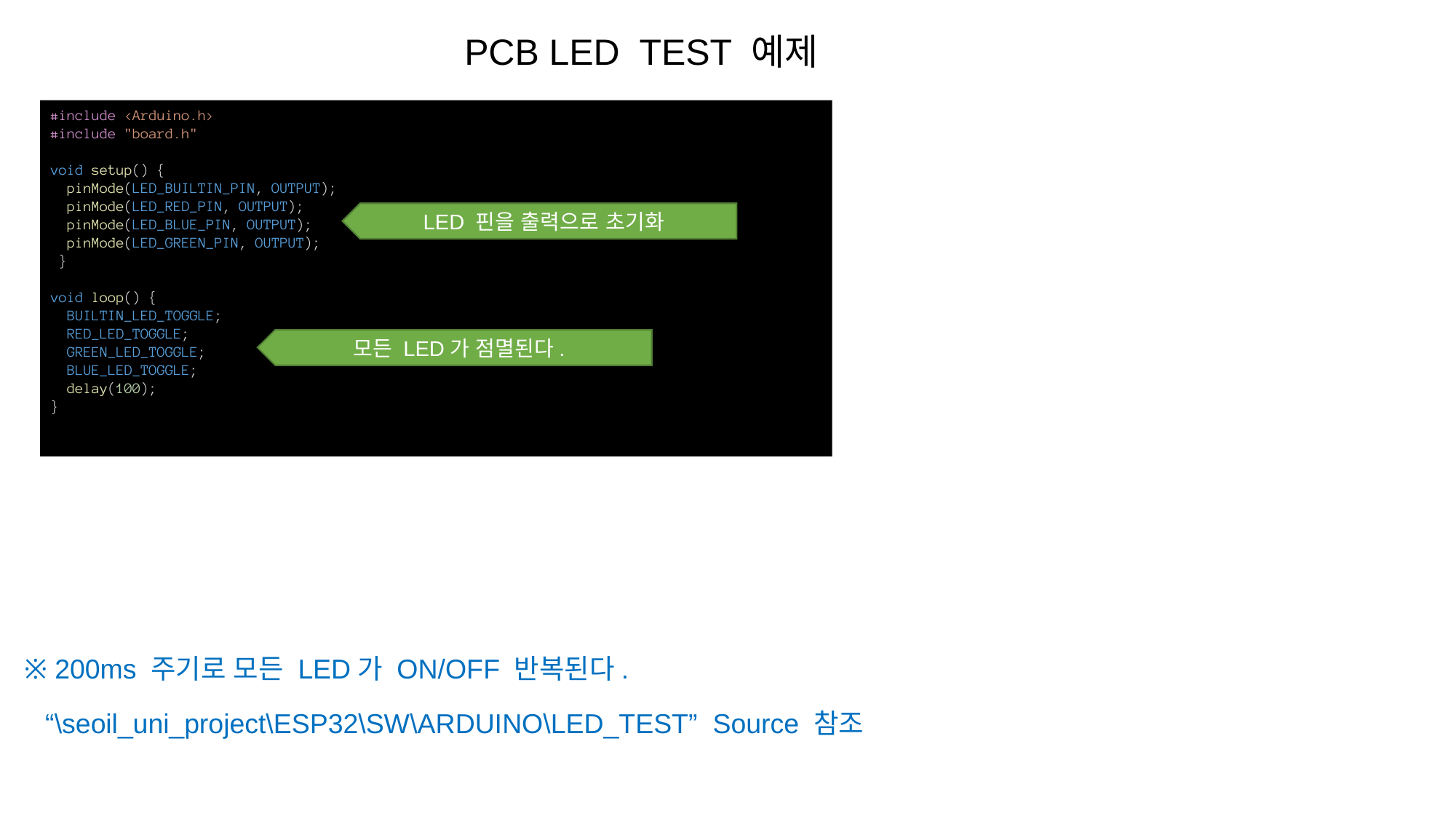

PCB LED  TEST 예제
#include <Arduino.h>
#include "board.h"
void setup() {
  pinMode(LED_BUILTIN_PIN, OUTPUT);
  pinMode(LED_RED_PIN, OUTPUT);
  pinMode(LED_BLUE_PIN, OUTPUT);
  pinMode(LED_GREEN_PIN, OUTPUT);
 }
void loop() {
  BUILTIN_LED_TOGGLE;
  RED_LED_TOGGLE;
  GREEN_LED_TOGGLE;
  BLUE_LED_TOGGLE;
  delay(100);
}

LED 핀을 출력으로 초기화
모든 LED가 점멸된다.
※ 200ms 주기로 모든 LED가 ON/OFF 반복된다.
“\seoil_uni_project\ESP32\SW\ARDUINO\LED_TEST”  Source 참조